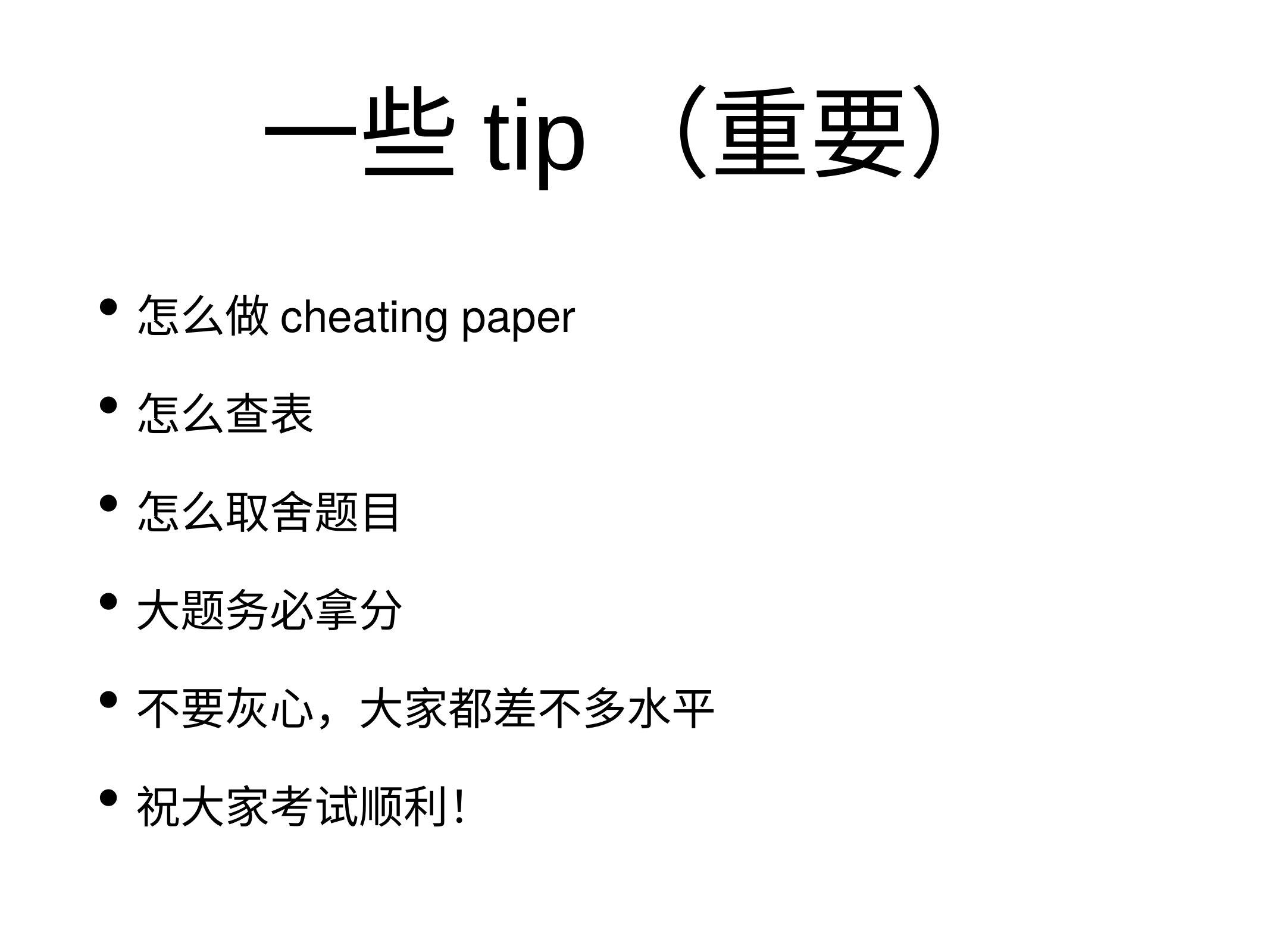

# 一些tip（重要）
怎么做cheating paper
怎么查表
怎么取舍题目
大题务必拿分
不要灰心，大家都差不多水平
祝大家考试顺利！